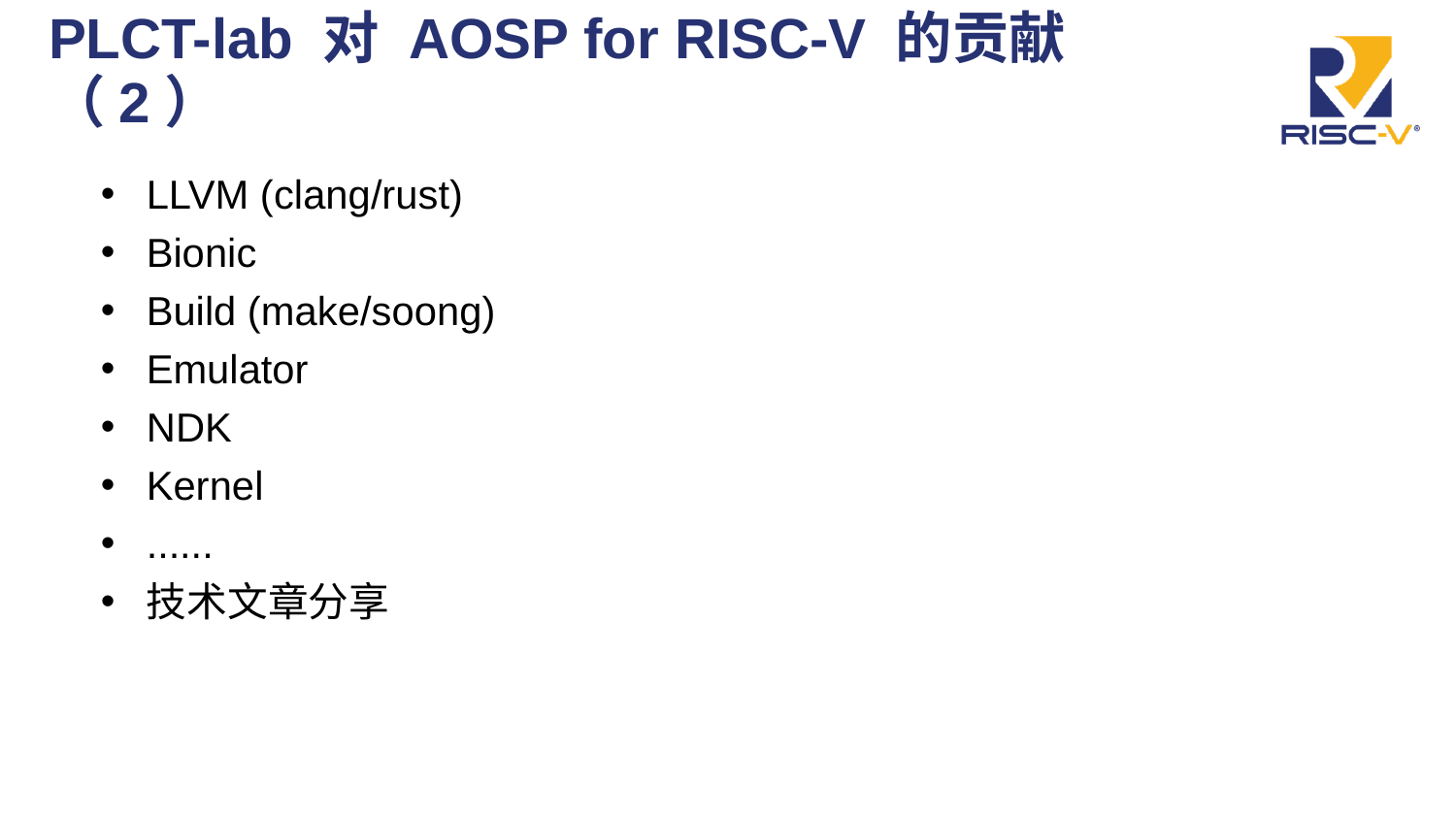

# PLCT-lab 对 AOSP for RISC-V 的贡献（2）
LLVM (clang/rust)
Bionic
Build (make/soong)
Emulator
NDK
Kernel
......
技术文章分享